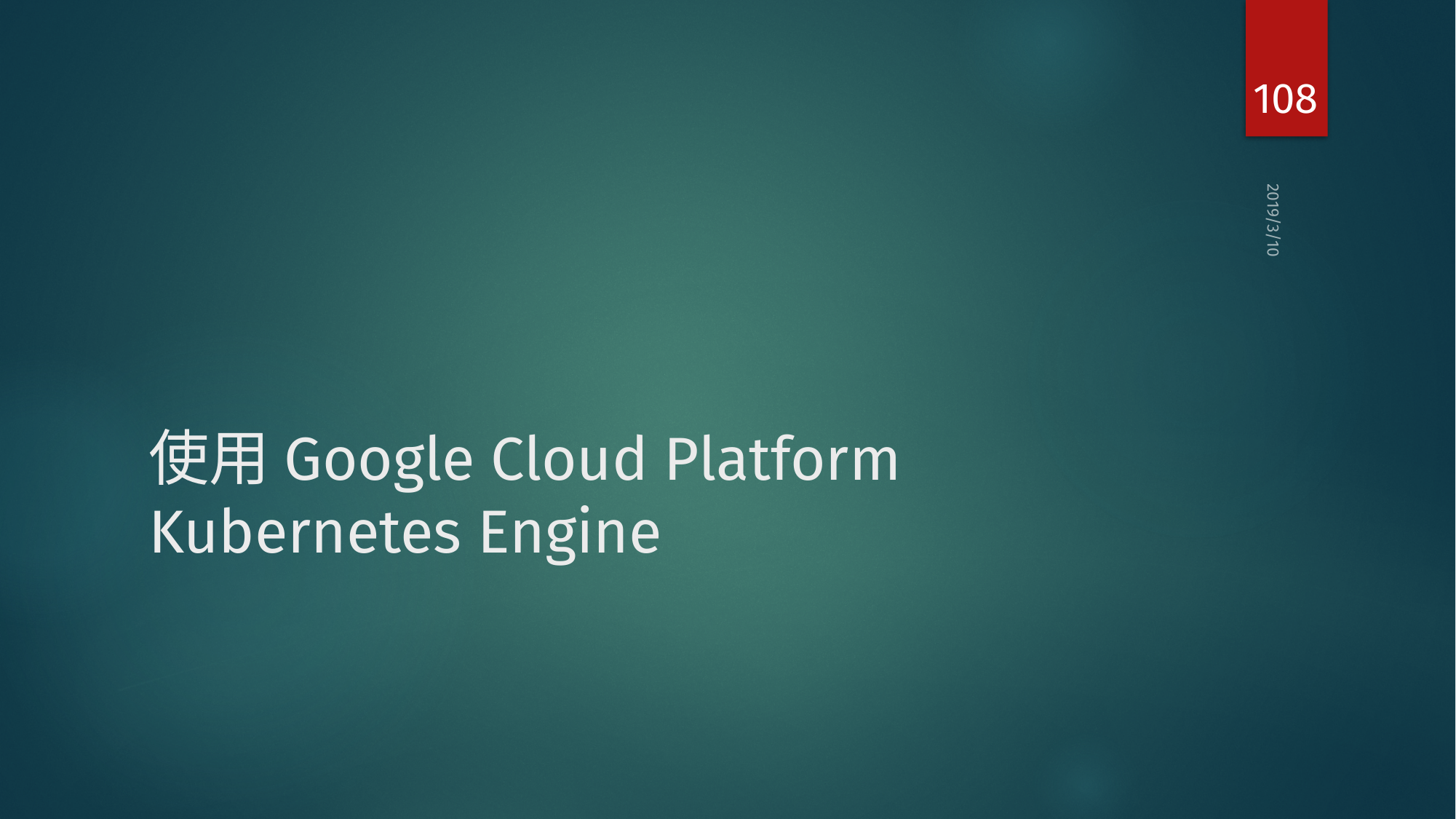

108
2019/3/10
# 使用Google Cloud Platform Kubernetes Engine